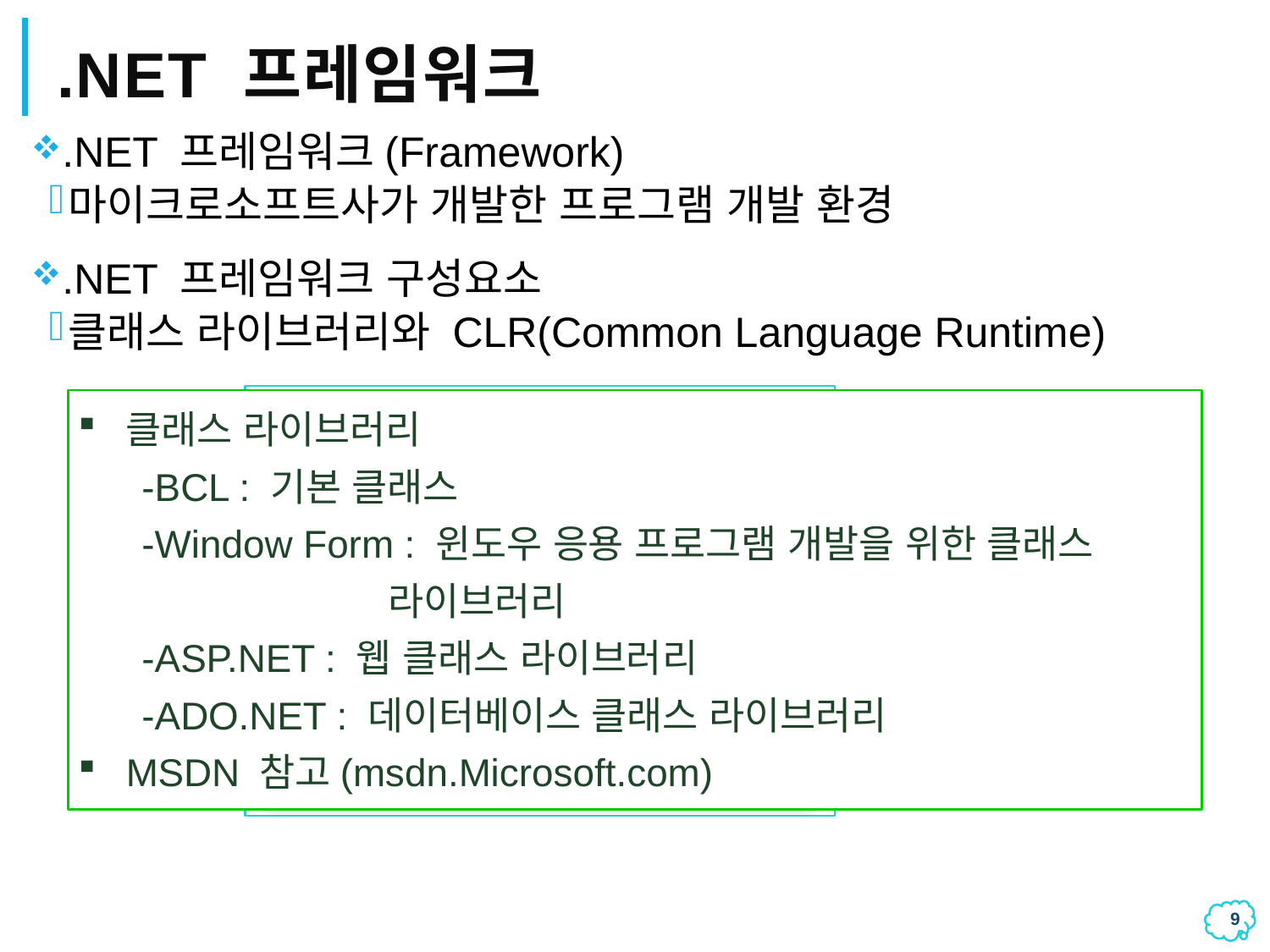

# .NET 프레임워크
.NET 프레임워크(Framework)
마이크로소프트사가 개발한 프로그램 개발 환경
.NET 프레임워크 구성요소
클래스 라이브러리와 CLR(Common Language Runtime)

클래스 라이브러리

윈폼
ASP.NET
ADO.NET
Base Class Library(BCL)
CLR(Common Language Runtime)
클래스 라이브러리
-BCL : 기본 클래스
-Window Form : 윈도우 응용 프로그램 개발을 위한 클래스
                      라이브러리
-ASP.NET : 웹 클래스 라이브러리
-ADO.NET : 데이터베이스 클래스 라이브러리
MSDN 참고(msdn.Microsoft.com)
9